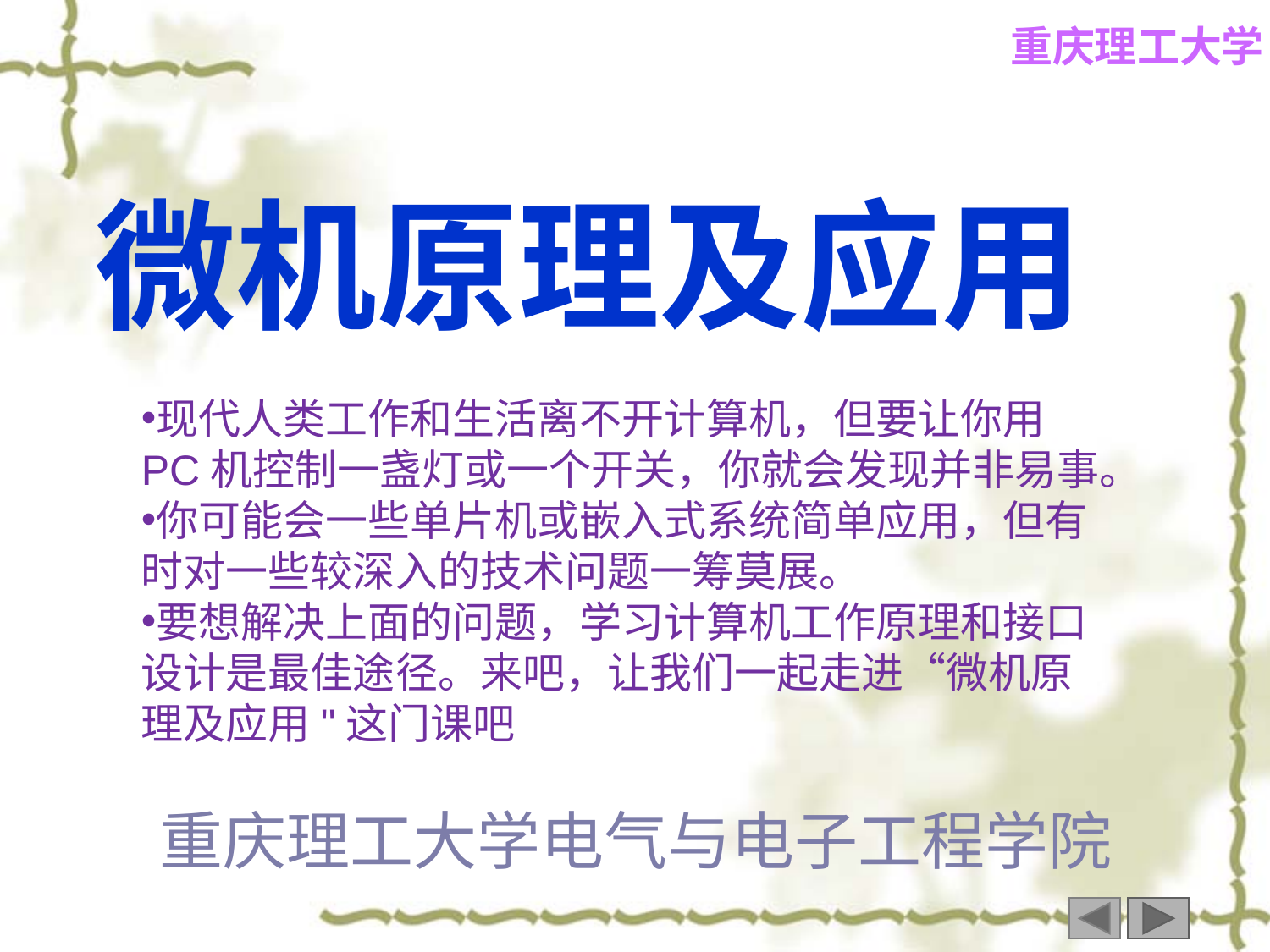

微机原理及应用

现代人类工作和生活离不开计算机，但要让你用PC机控制一盏灯或一个开关，你就会发现并非易事。
你可能会一些单片机或嵌入式系统简单应用，但有时对一些较深入的技术问题一筹莫展。
要想解决上面的问题，学习计算机工作原理和接口设计是最佳途径。来吧，让我们一起走进“微机原理及应用"这门课吧
重庆理工大学电气与电子工程学院